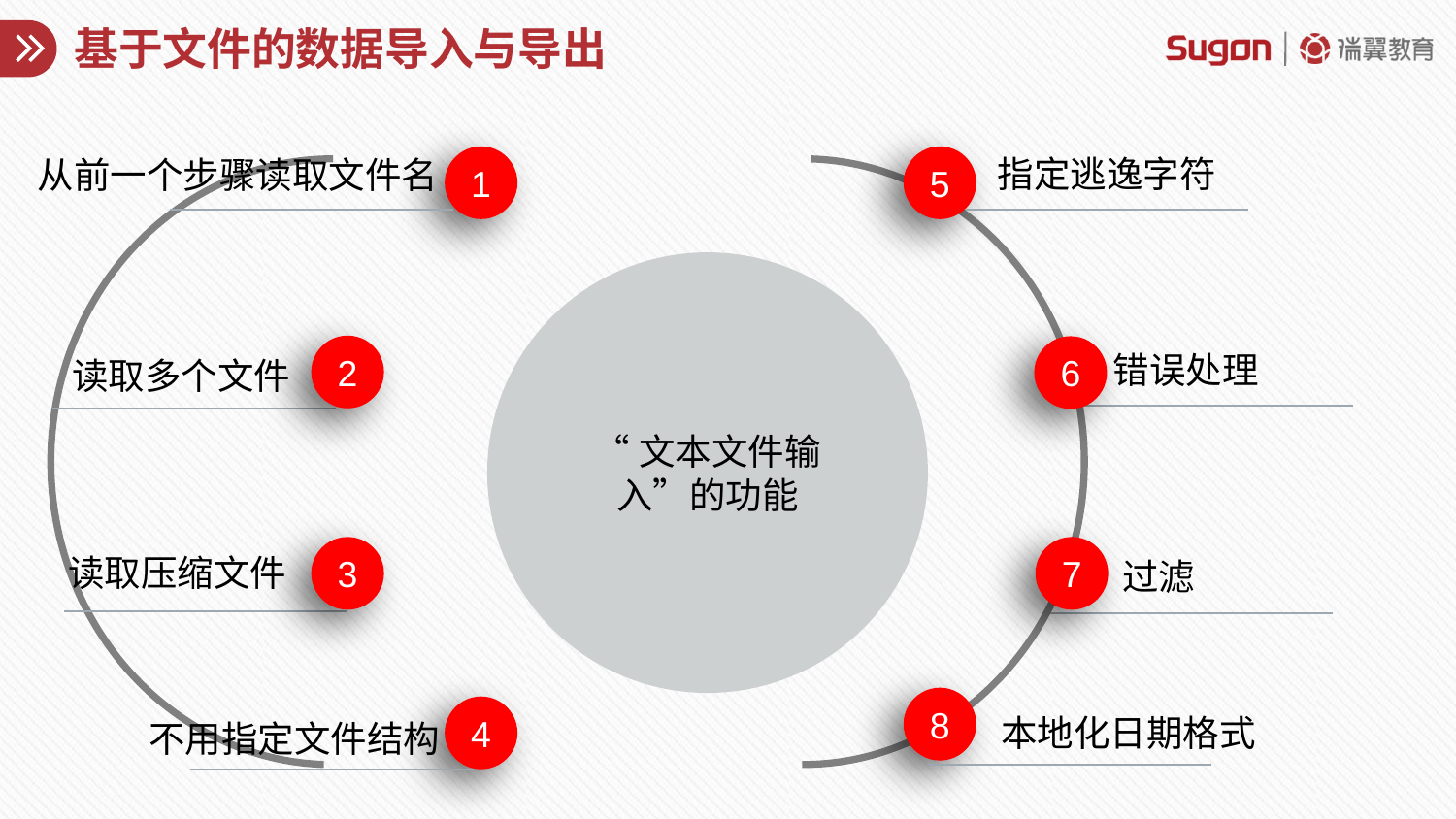

# 基于文件的数据导入与导出
指定逃逸字符
从前一个步骤读取文件名
1
5

2
6
3
7
8
4

“文本文件输入”的功能
错误处理
读取多个文件
读取压缩文件
过滤

本地化日期格式
不用指定文件结构